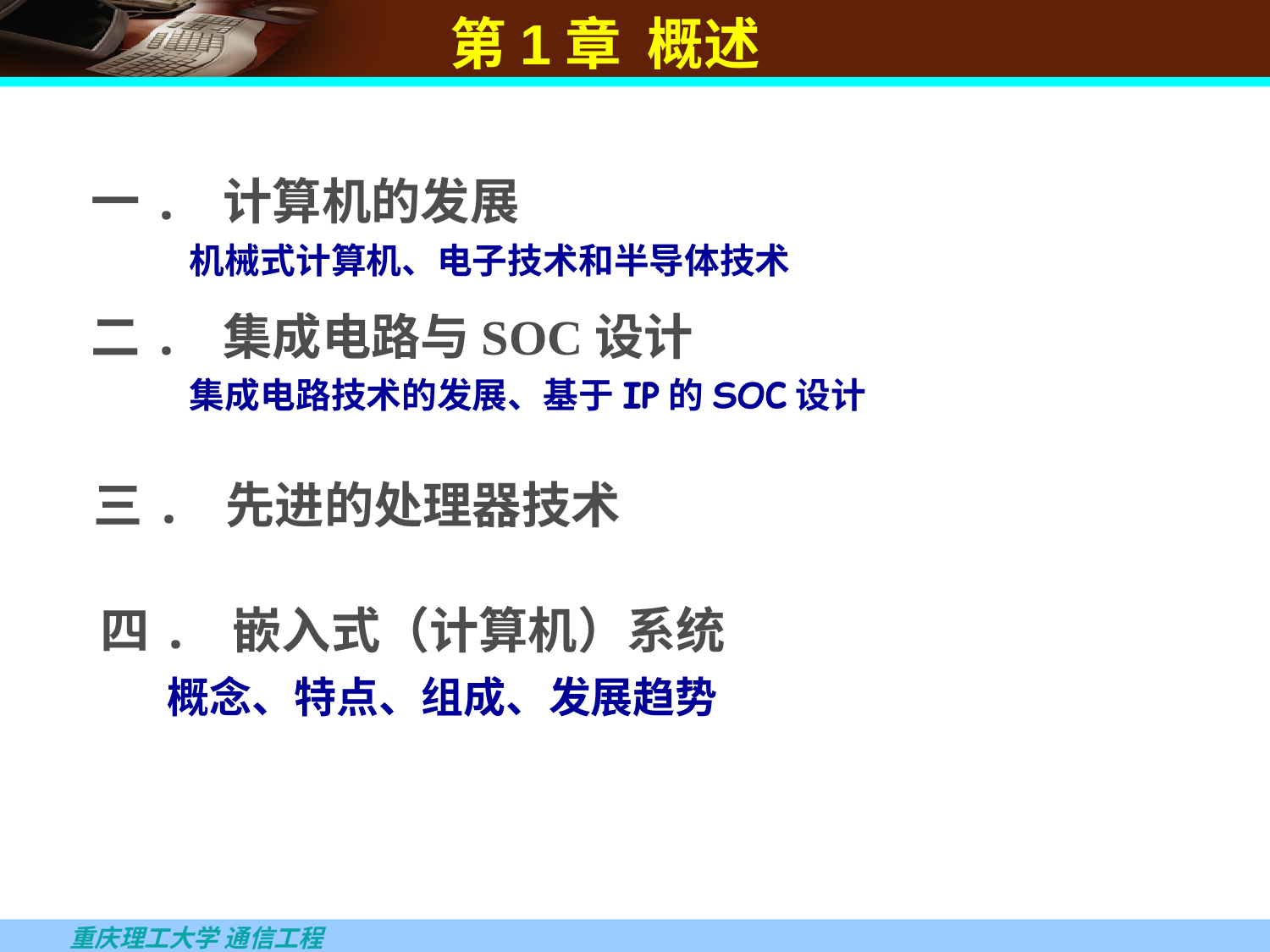

# 第1章  概述
一. 计算机的发展
  机械式计算机、电子技术和半导体技术
二. 集成电路与SOC设计
  集成电路技术的发展、基于IP的SOC设计
三. 先进的处理器技术

四. 嵌入式（计算机）系统
      概念、特点、组成、发展趋势